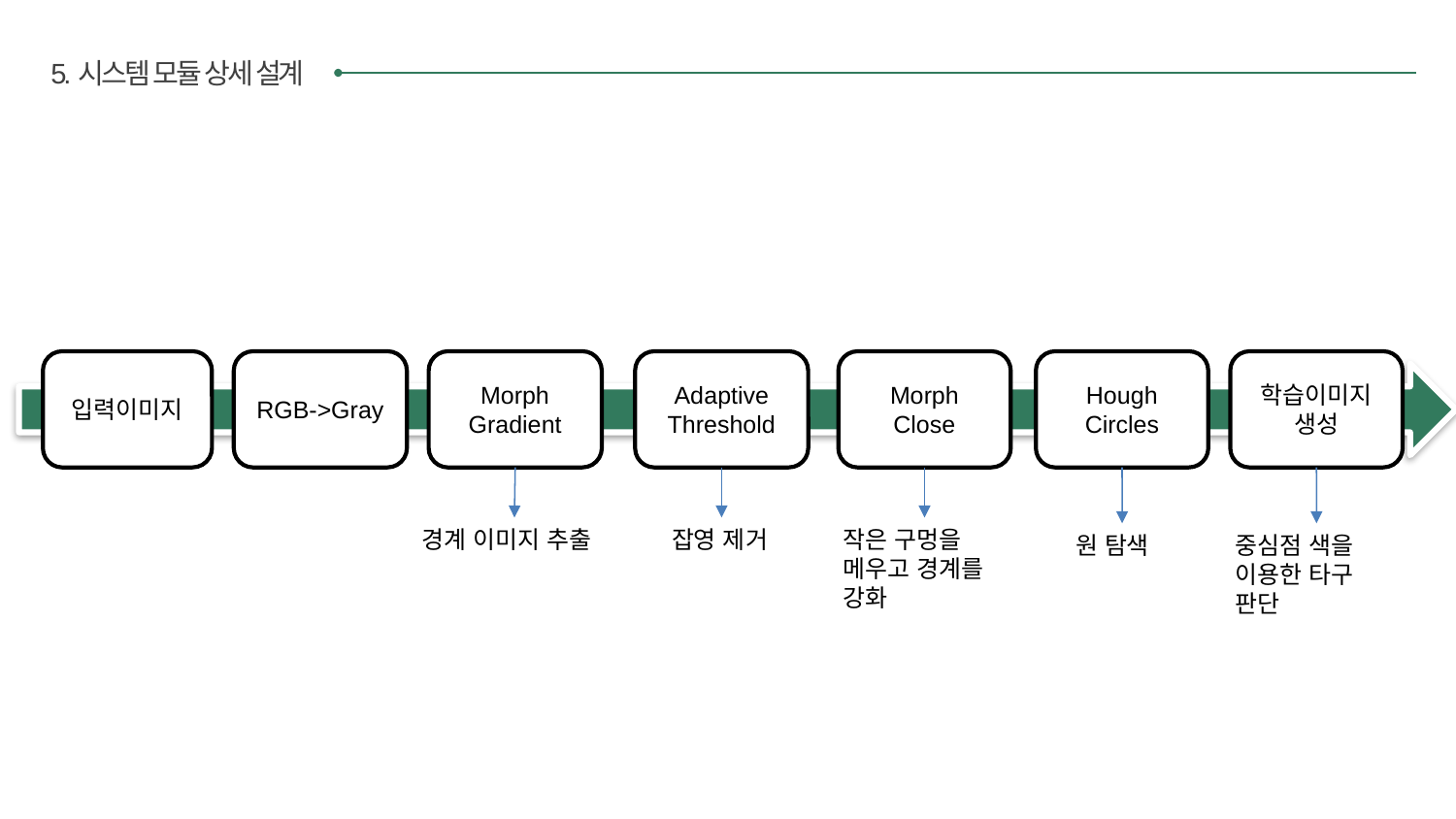

5.시스템 모듈 상세 설계
Morph
Close
입력이미지
RGB->Gray
Morph Gradient
Adaptive Threshold
Hough
Circles
학습이미지생성

 경계 이미지 추출
 잡영 제거
작은 구멍을 메우고 경계를 강화
원 탐색
중심점 색을 이용한 타구 판단